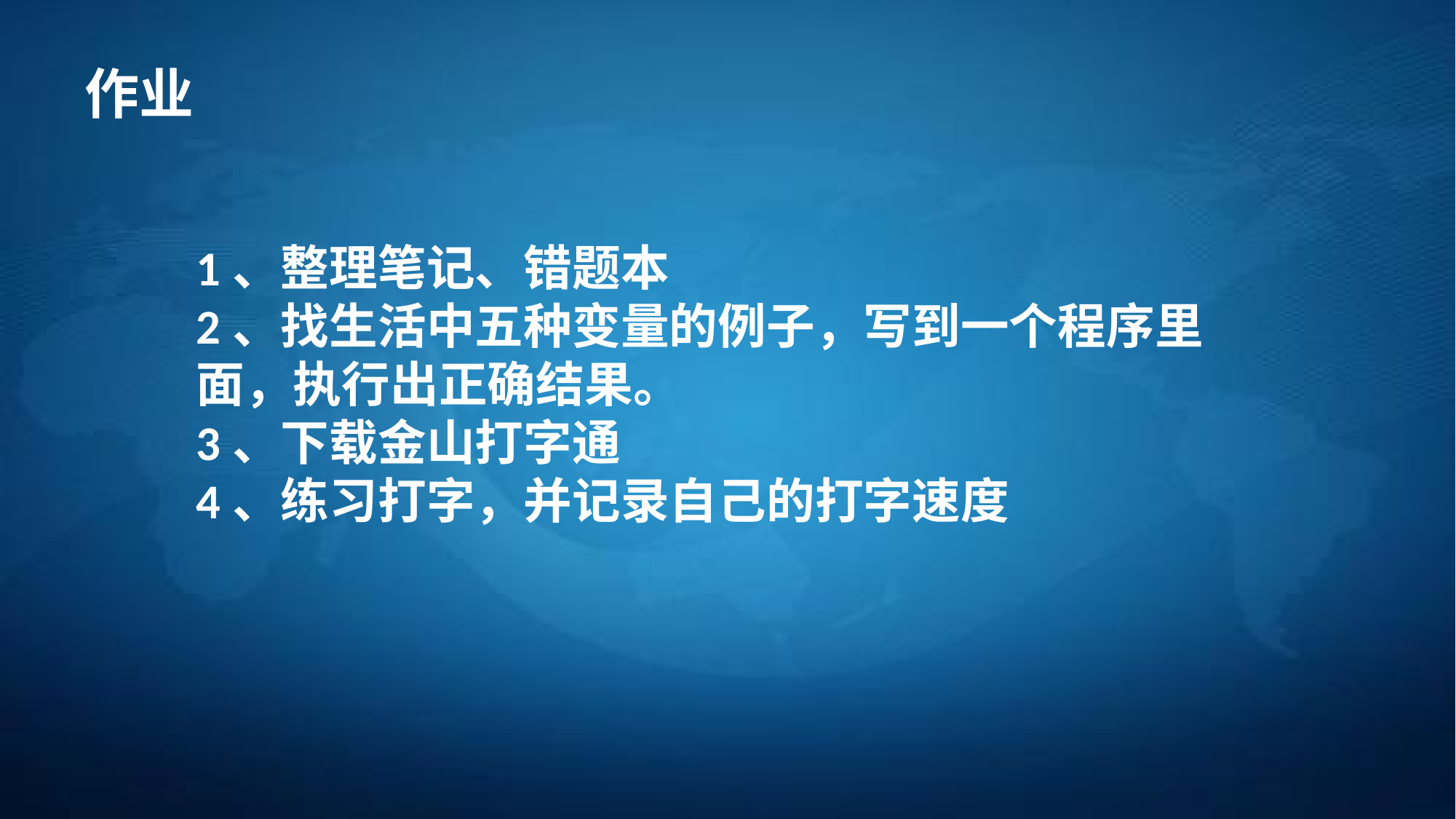

作业
1、整理笔记、错题本
2、找生活中五种变量的例子，写到一个程序里面，执行出正确结果。
3、下载金山打字通
4、练习打字，并记录自己的打字速度